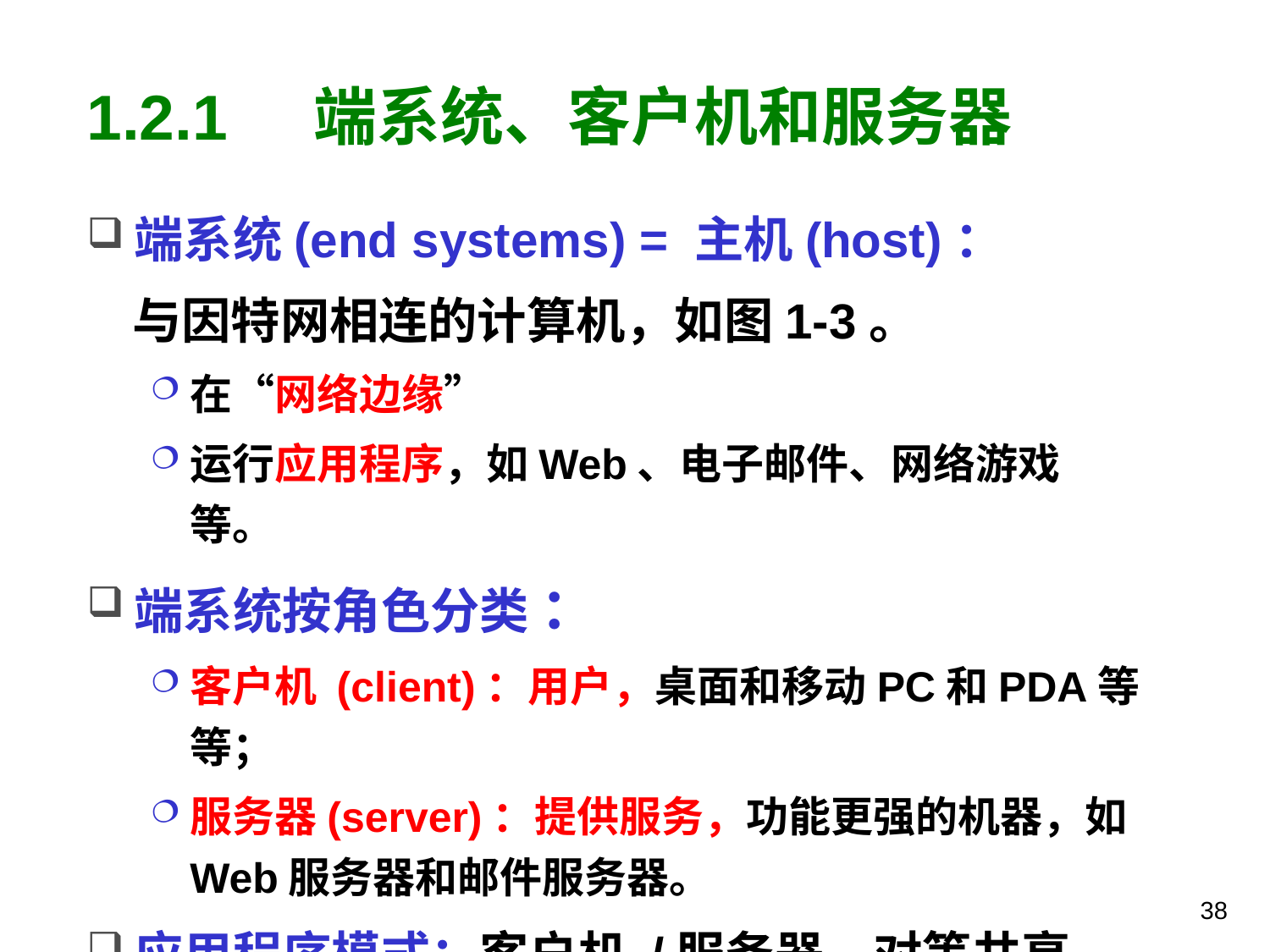

# 1.2.1    端系统、客户机和服务器
端系统(end systems) = 主机(host)：
   与因特网相连的计算机，如图1-3。
在“网络边缘”
运行应用程序，如Web、电子邮件、网络游戏等。
端系统按角色分类 ：
客户机 (client)：用户，桌面和移动PC和PDA等等；
服务器(server)：提供服务，功能更强的机器，如Web服务器和邮件服务器。
应用程序模式：客户机 /服务器、对等共享、混合等。
38